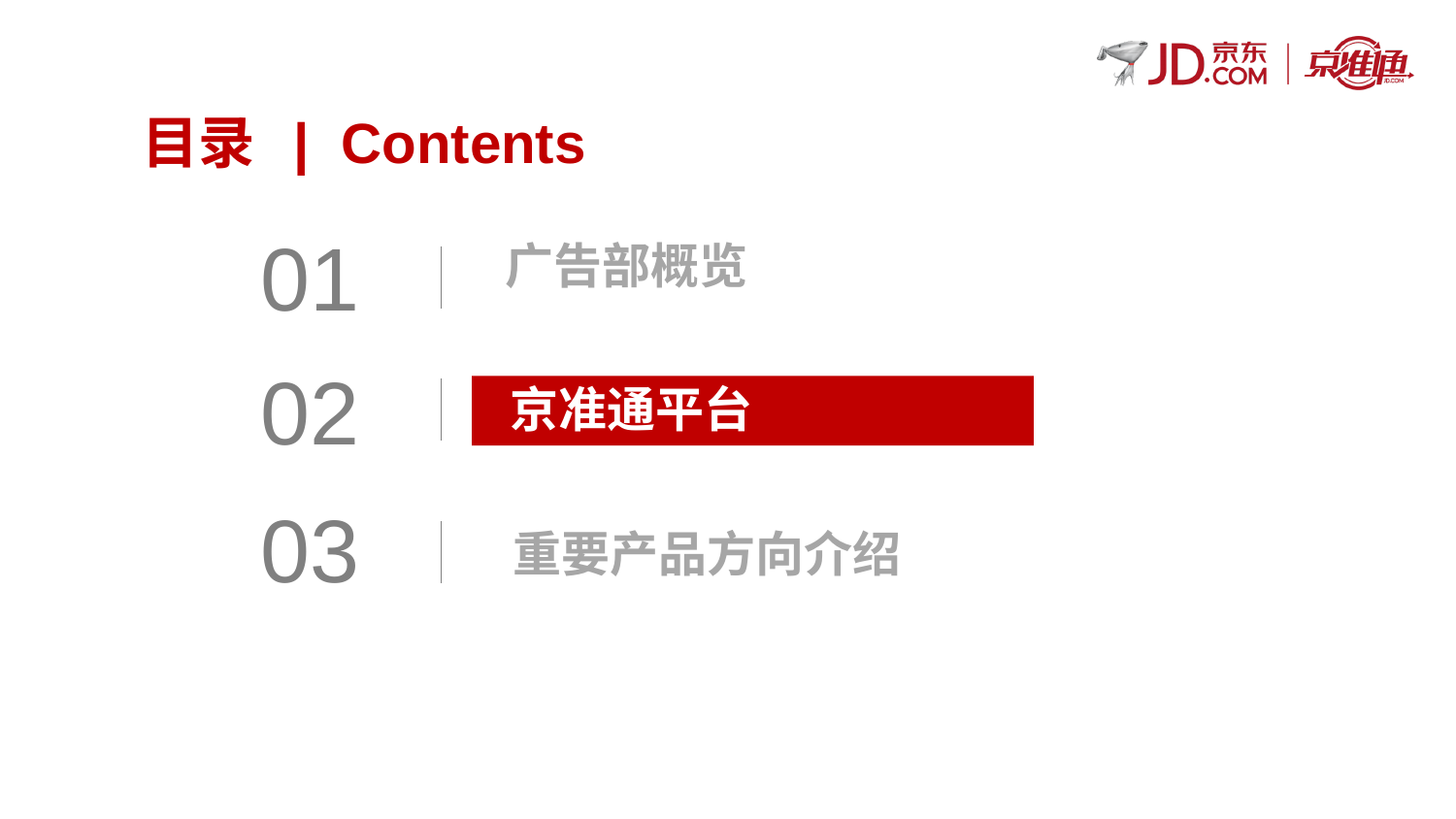

目录  |  Contents
01
广告部概览
02
京准通平台

03
重要产品方向介绍